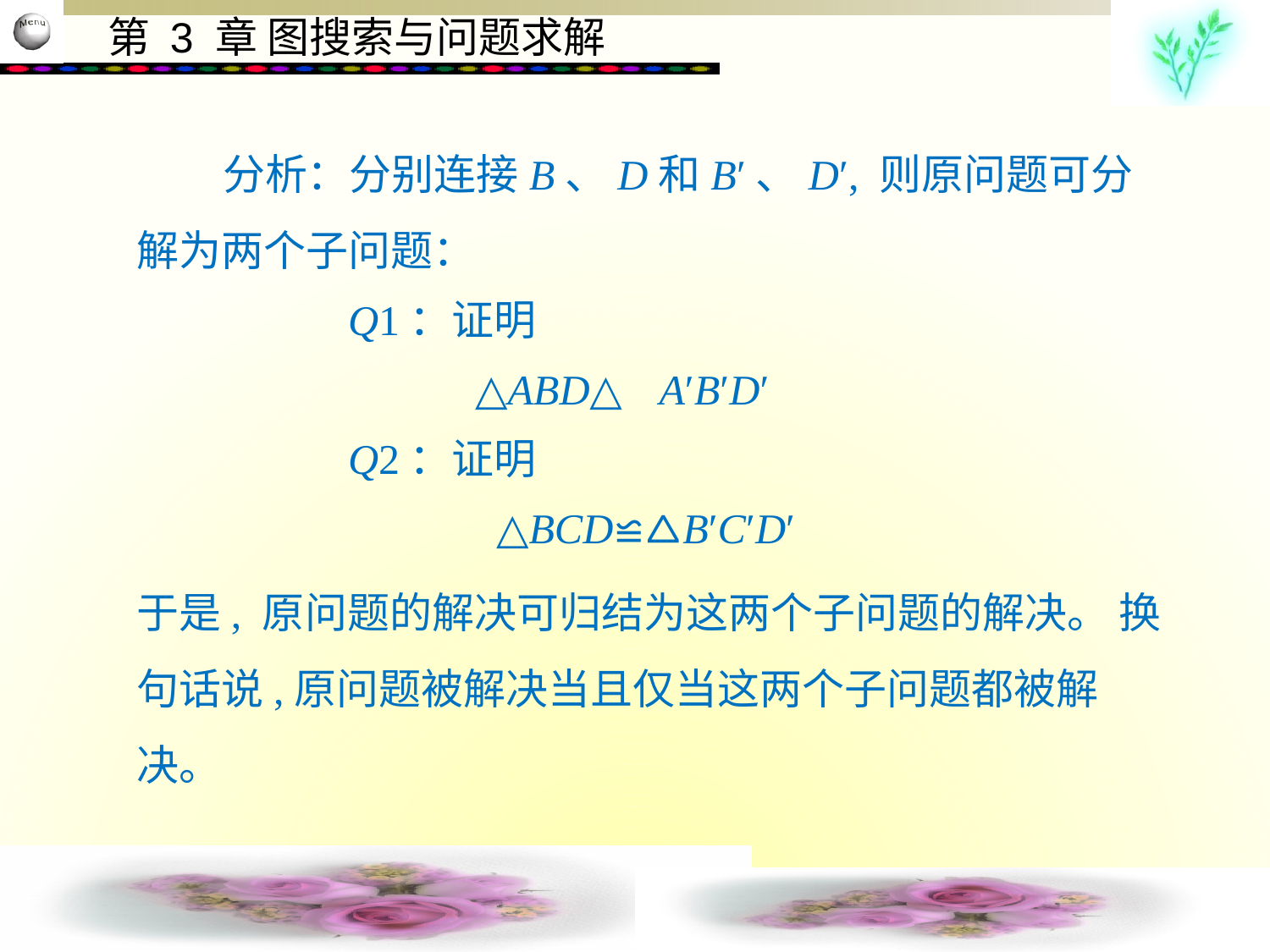

分析：分别连接B、D和B′、D′, 则原问题可分解为两个子问题：
                    Q1：证明
                                △ABD≌△A′B′D′
                    Q2：证明
                                  △BCD≌△B′C′D′
于是, 原问题的解决可归结为这两个子问题的解决。 换句话说,原问题被解决当且仅当这两个子问题都被解决。